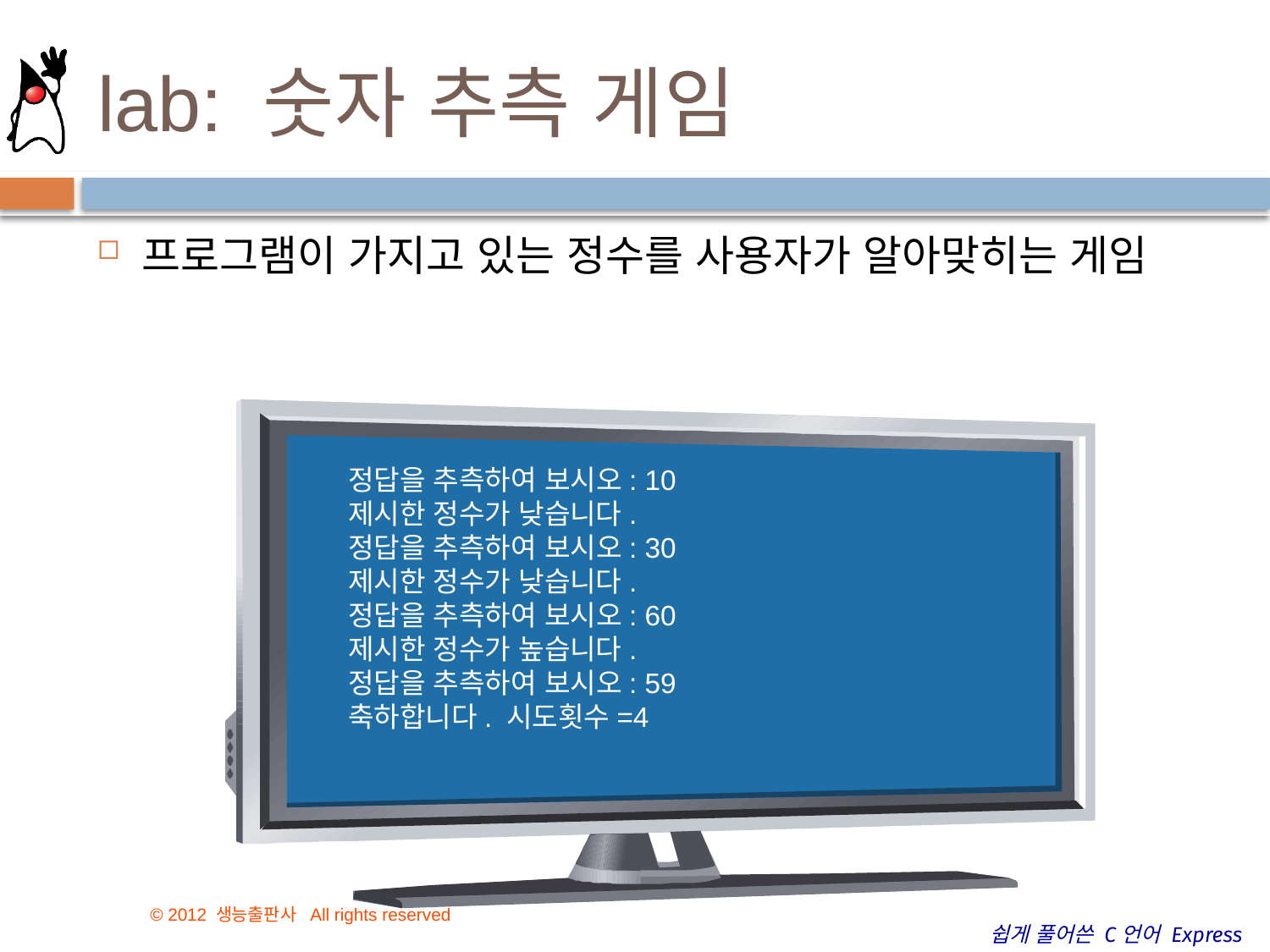

# lab: 숫자 추측 게임
프로그램이 가지고 있는 정수를 사용자가 알아맞히는 게임

정답을 추측하여 보시오: 10
제시한 정수가 낮습니다.
정답을 추측하여 보시오: 30
제시한 정수가 낮습니다.
정답을 추측하여 보시오: 60
제시한 정수가 높습니다.
정답을 추측하여 보시오: 59
축하합니다. 시도횟수=4